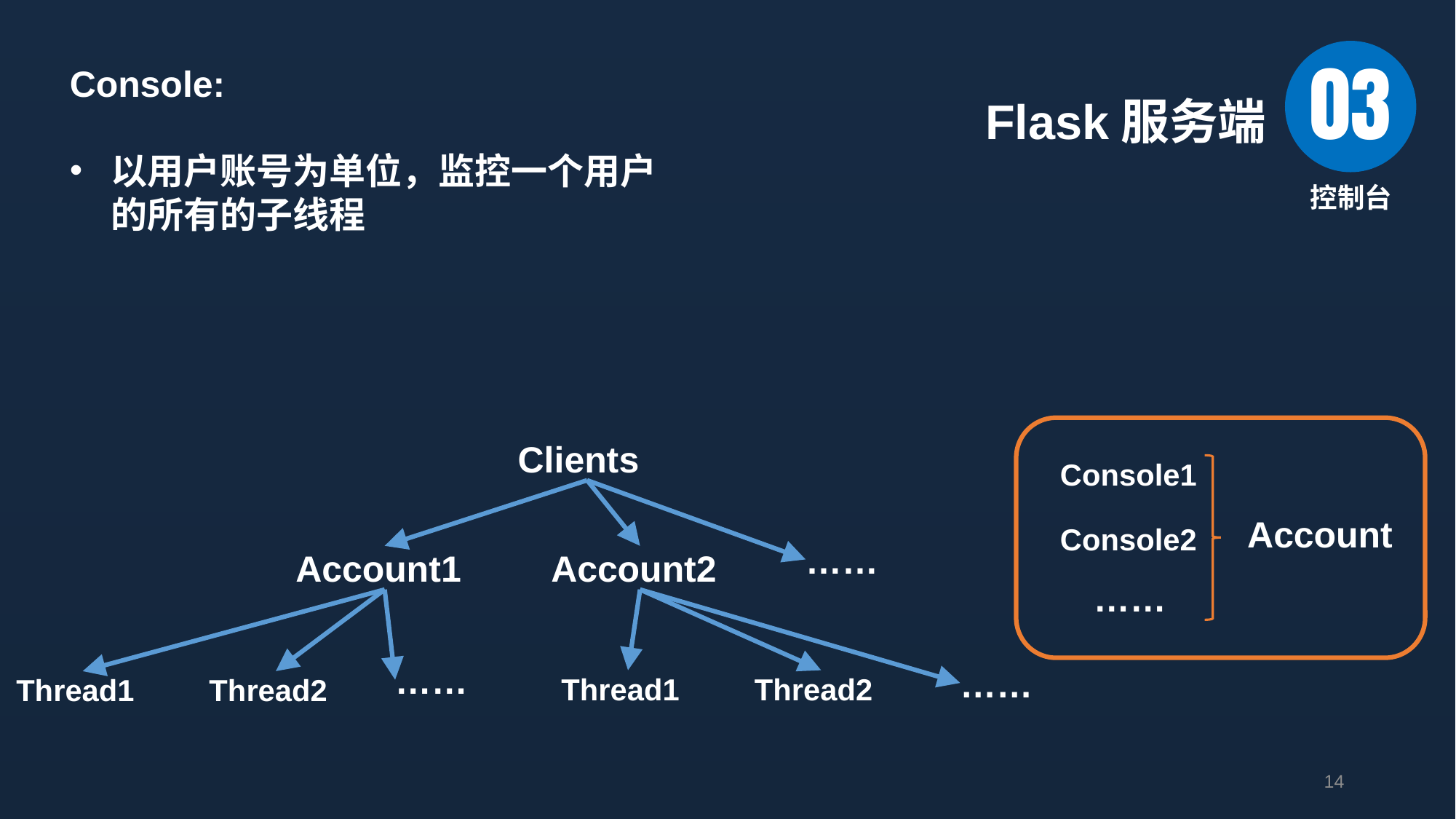

03
Console:

以用户账号为单位，监控一个用户的所有的子线程
Flask服务端
控制台

 Clients
……
Account1
Account2
……
……
Thread1
Thread2
Thread1
Thread2
Console1

Account
Console2
……
14